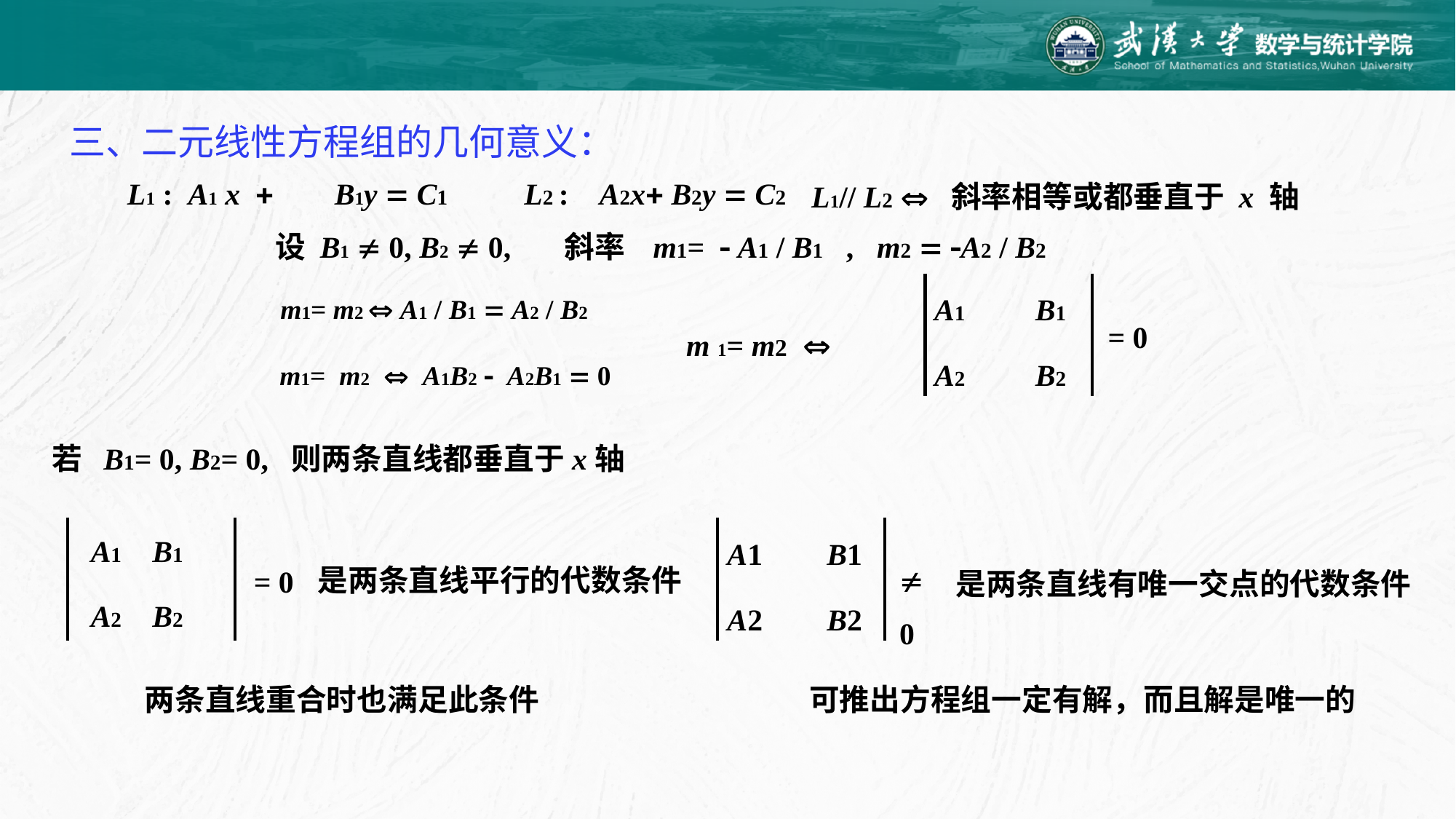

三、二元线性方程组的几何意义：
L1// L2 ⇔  斜率相等或都垂直于 x 轴
	L1 :  A1 x  +    B1y = C1          L2 :    A2x+ B2y = C2
设 B1 ≠ 0, B2 ≠ 0,      斜率   m1=  − A1 / B1   ,   m2 = −A2 / B2
 m1= m2 ⇔ A1 / B1 = A2 / B2
 m1=  m2  ⇔  A1B2 −  A2B1 = 0

A1

A2
B1

B2
m 1= m2  ⇔
= 0
若  B1= 0, B2= 0,  则两条直线都垂直于x轴

A1

A2
B1

B2
≠ 0
是两条直线有唯一交点的代数条件
	可推出方程组一定有解，而且解是唯一的

A1    B1

A2    B2
= 0
是两条直线平行的代数条件
两条直线重合时也满足此条件